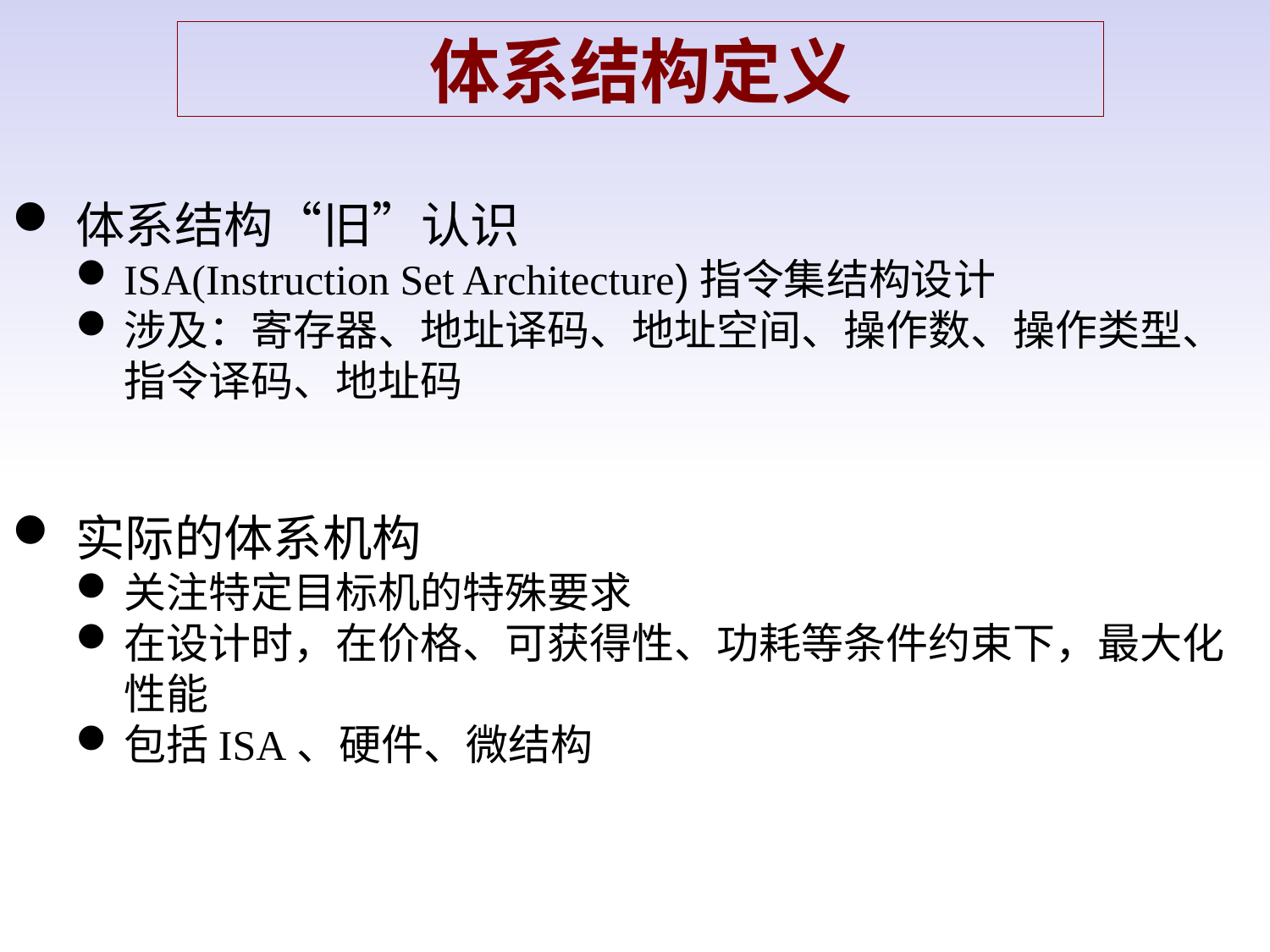

体系结构定义
体系结构“旧”认识
ISA(Instruction Set Architecture)指令集结构设计
涉及：寄存器、地址译码、地址空间、操作数、操作类型、指令译码、地址码

实际的体系机构
关注特定目标机的特殊要求
在设计时，在价格、可获得性、功耗等条件约束下，最大化性能
包括ISA、硬件、微结构